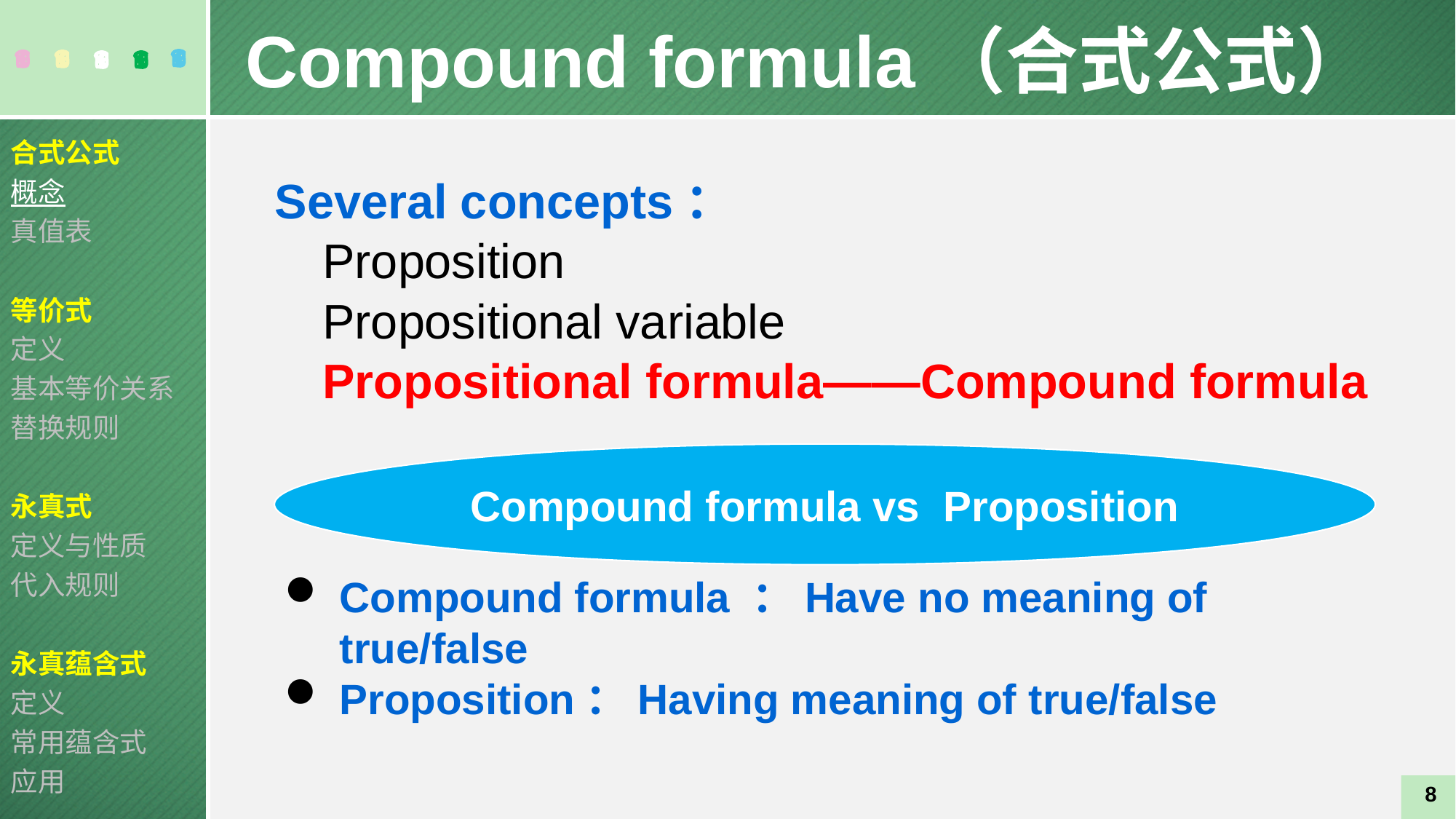

Compound formula（合式公式）

合式公式
概念
真值表

等价式
定义
基本等价关系
替换规则

永真式
定义与性质
代入规则

永真蕴含式
定义
常用蕴含式
应用
Several concepts：
Proposition
Propositional variable
Propositional formula——Compound formula

Compound formula vs  Proposition
Compound formula ：Have no meaning of true/false
Proposition：Having meaning of true/false
8